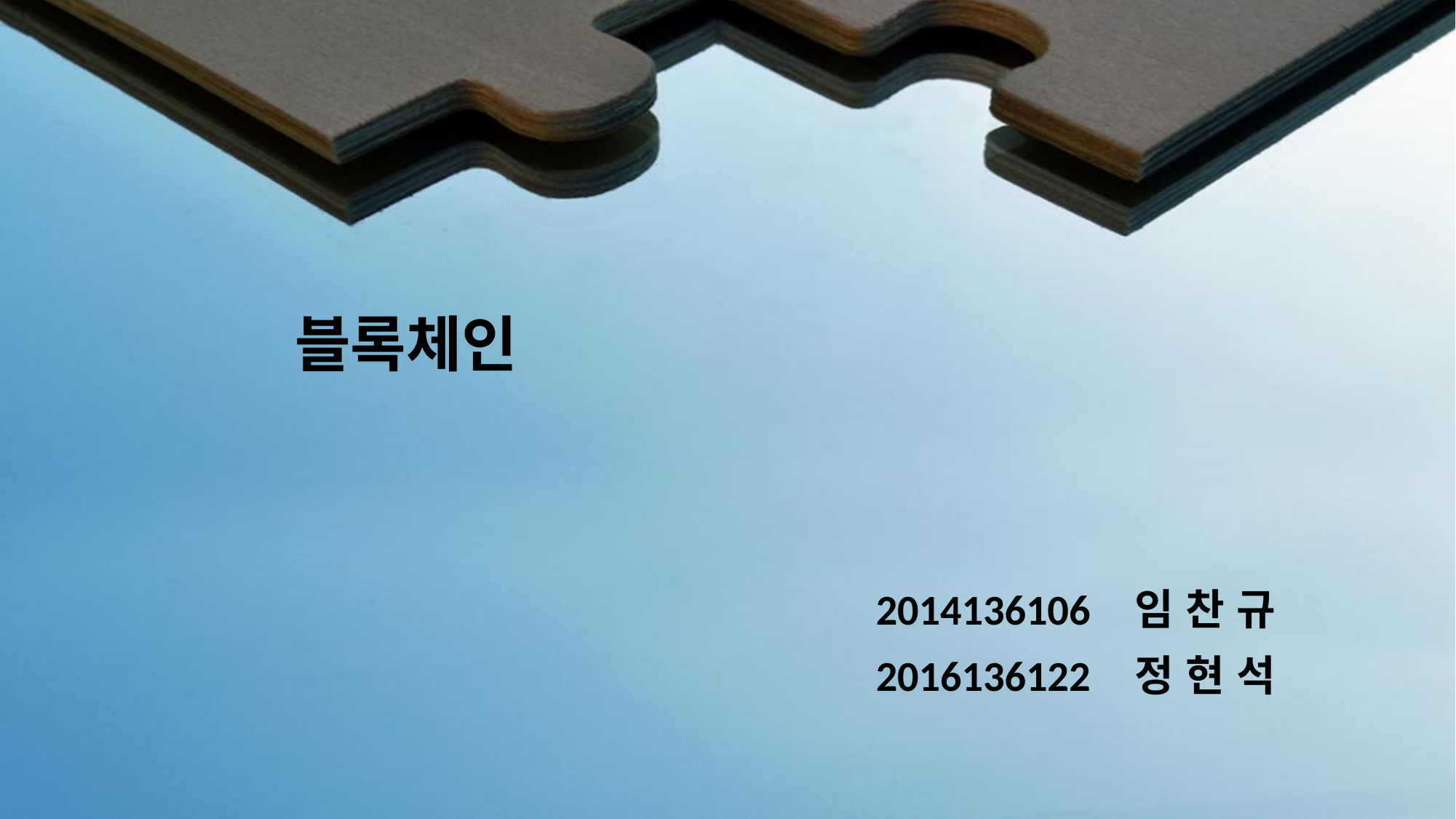

# 블록체인
2014136106   임 찬 규
2016136122   정 현 석